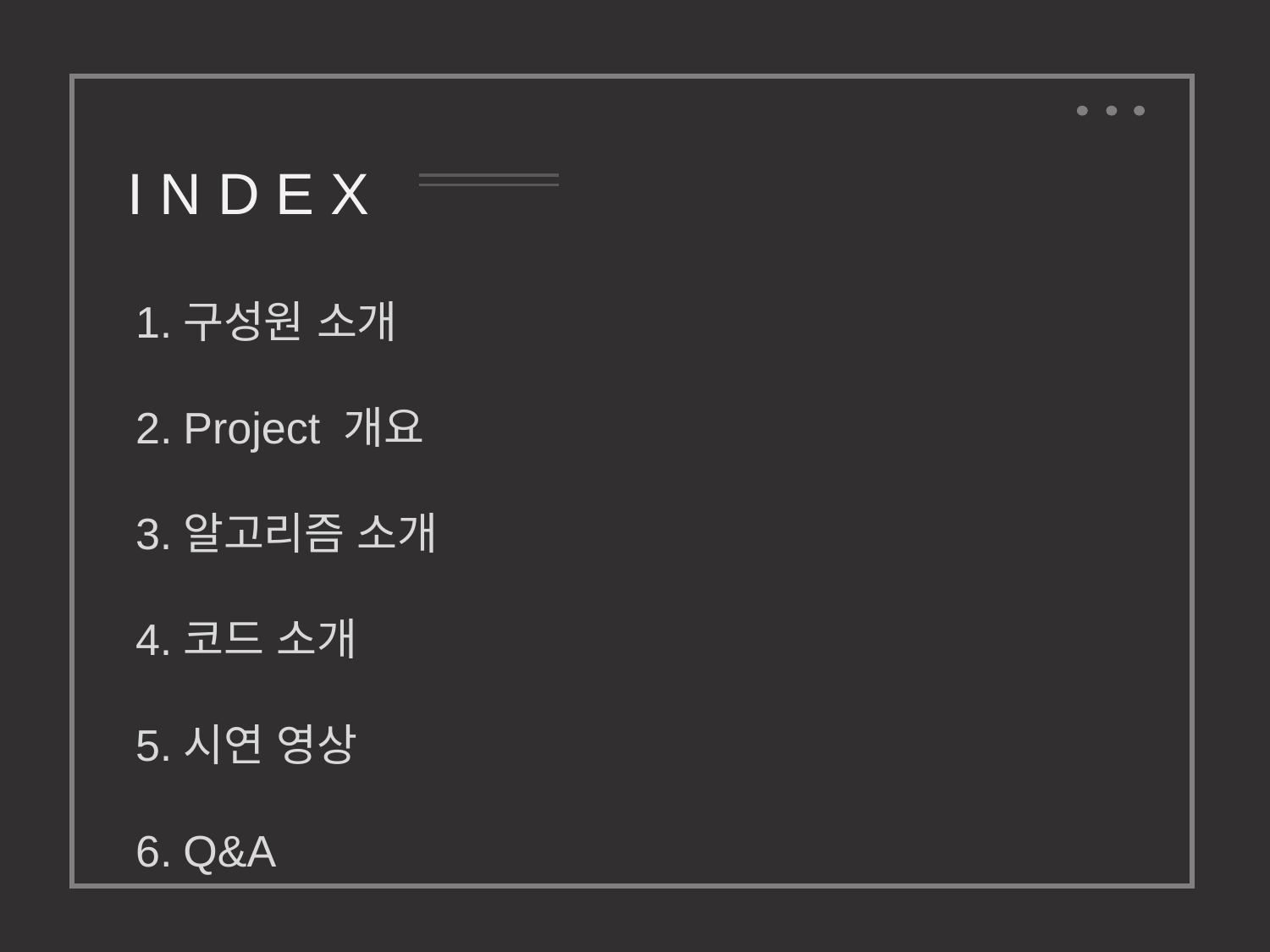

I N D E X
구성원 소개
Project 개요
알고리즘 소개
코드 소개
시연 영상
Q&A